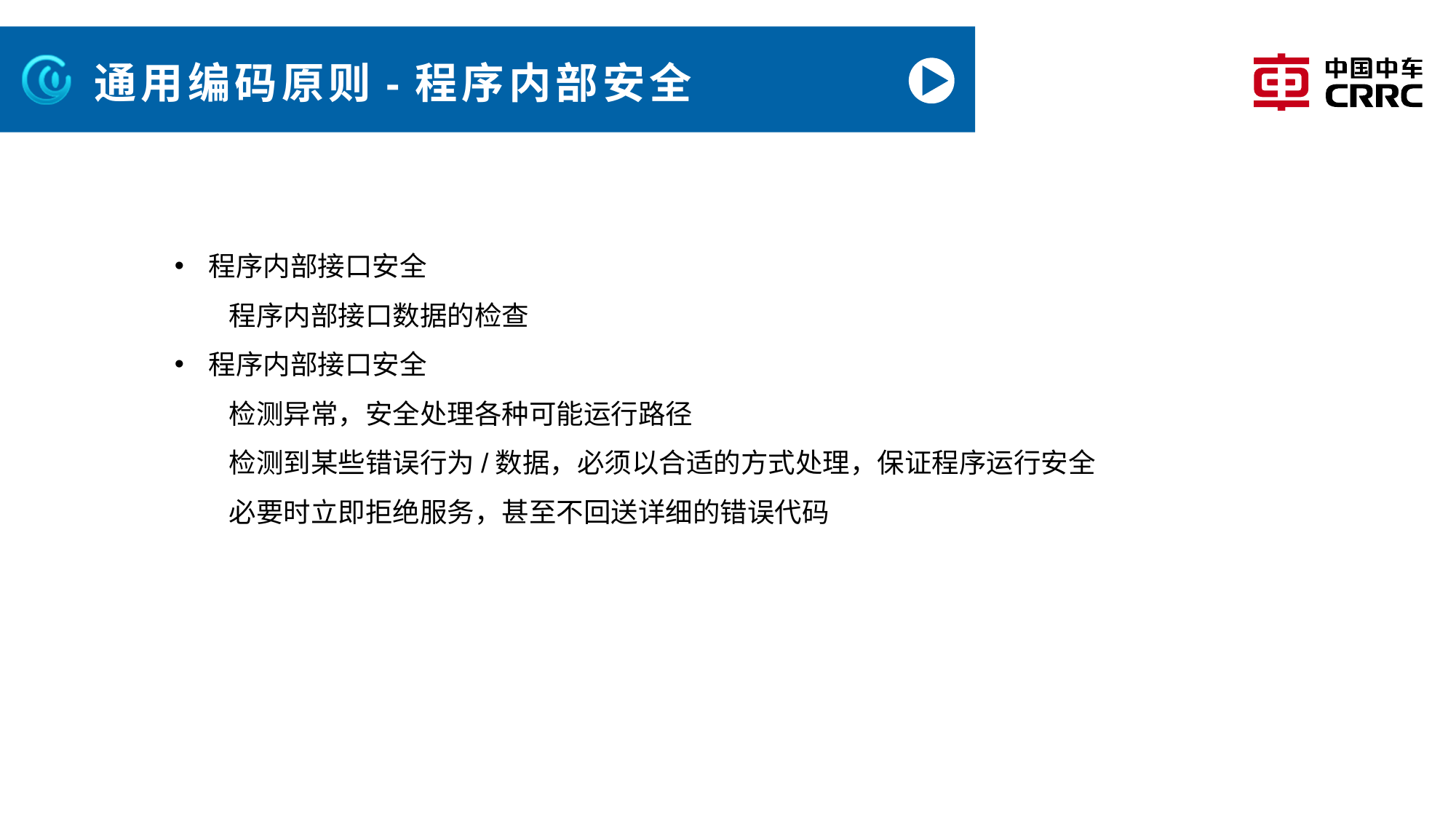

# 通用编码原则-程序内部安全
程序内部接口安全
程序内部接口数据的检查
程序内部接口安全
检测异常，安全处理各种可能运行路径
检测到某些错误行为/数据，必须以合适的方式处理，保证程序运行安全
必要时立即拒绝服务，甚至不回送详细的错误代码
63